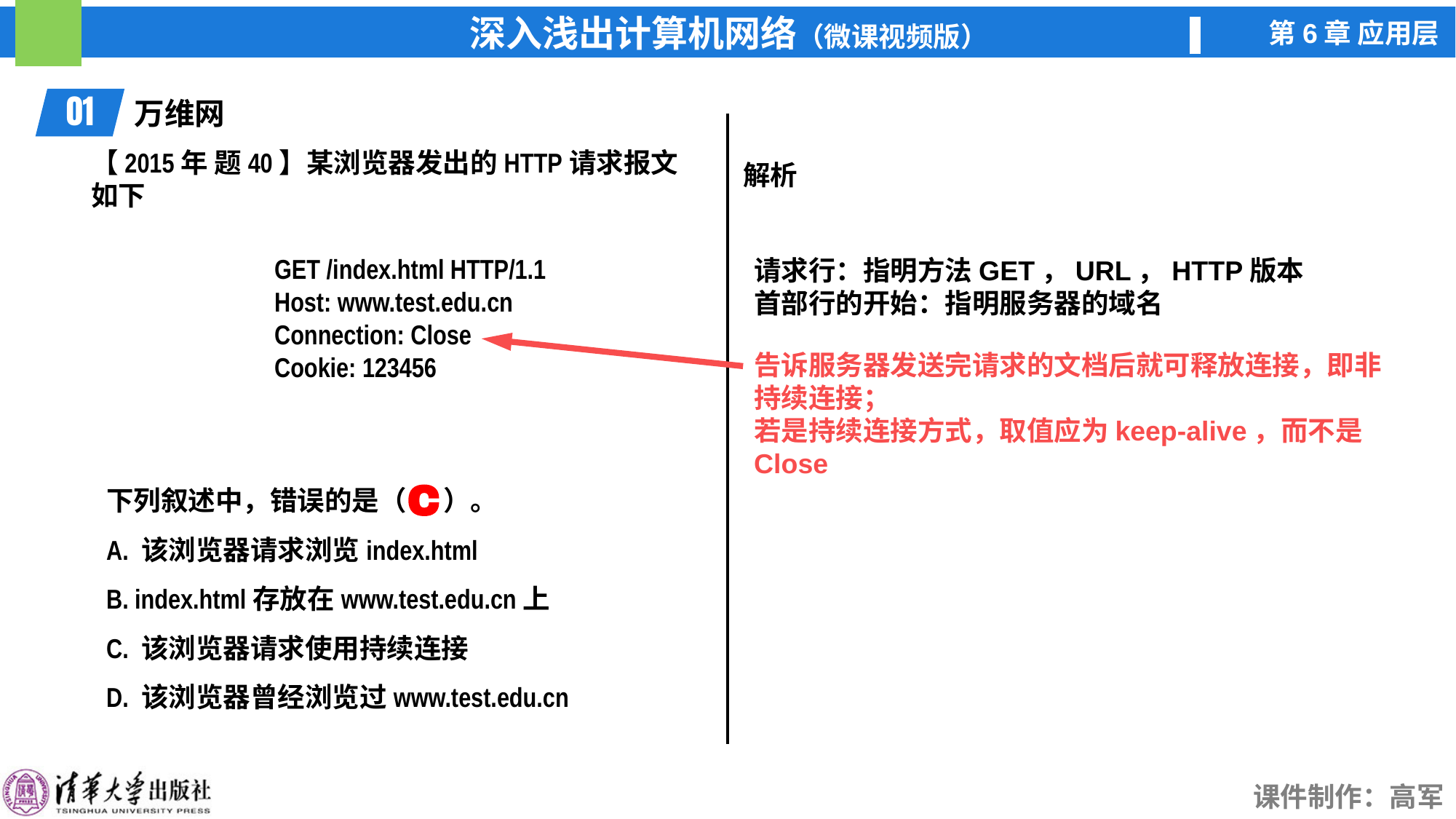

01
万维网
【2015年 题40】某浏览器发出的HTTP请求报文如下
GET /index.html HTTP/1.1
Host: www.test.edu.cn
Connection: Close
Cookie: 123456
下列叙述中，错误的是（      ）。
A. 该浏览器请求浏览index.html
B. index.html存放在www.test.edu.cn上
C. 该浏览器请求使用持续连接
D. 该浏览器曾经浏览过www.test.edu.cn
解析
请求行：指明方法GET，URL，HTTP版本
首部行的开始：指明服务器的域名
告诉服务器发送完请求的文档后就可释放连接，即非持续连接；
若是持续连接方式，取值应为keep-alive，而不是Close
C